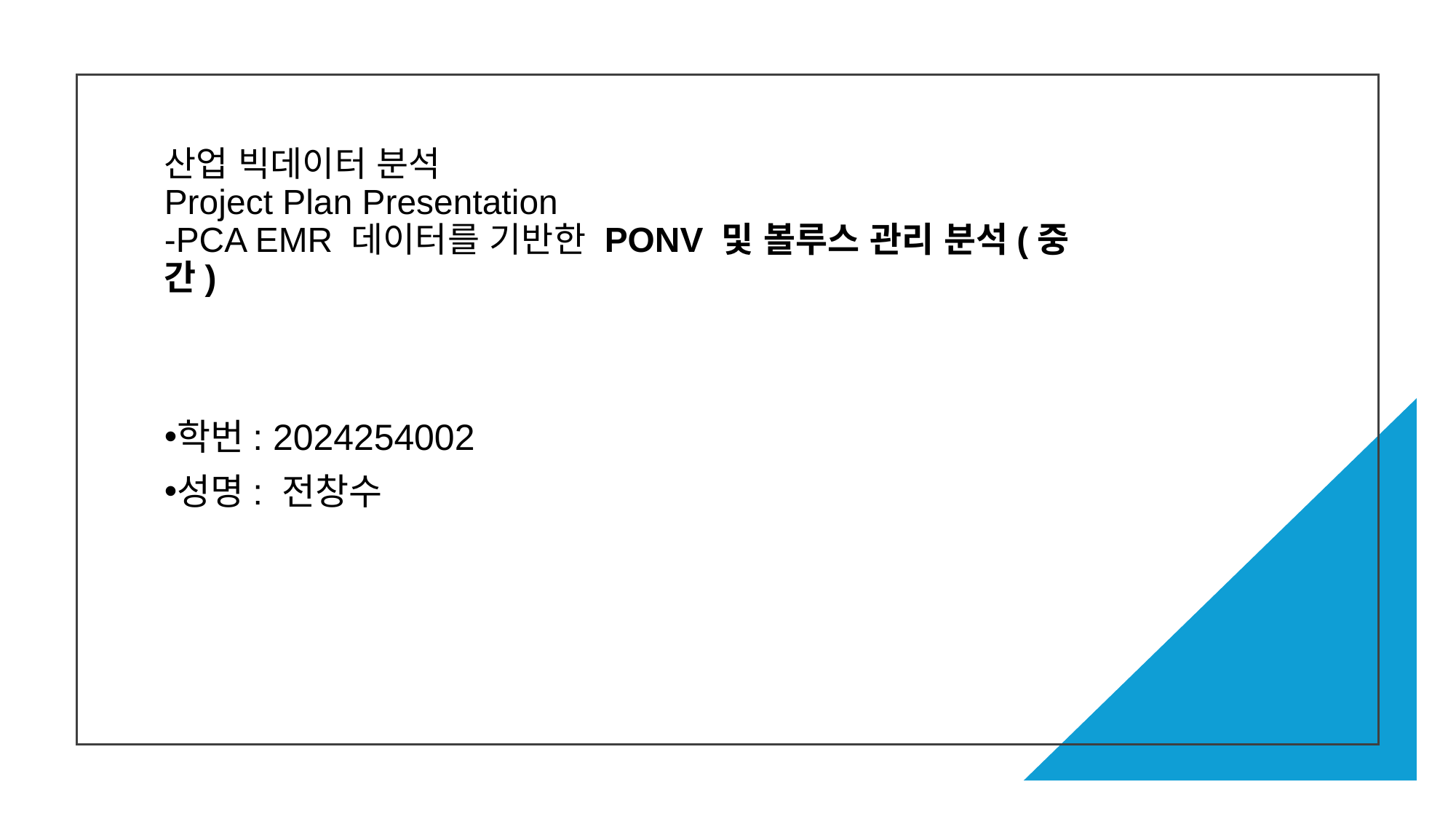

# 산업 빅데이터 분석 Project Plan Presentation -PCA EMR 데이터를 기반한 PONV 및 볼루스 관리 분석(중간)

학번: 2024254002
성명: 전창수